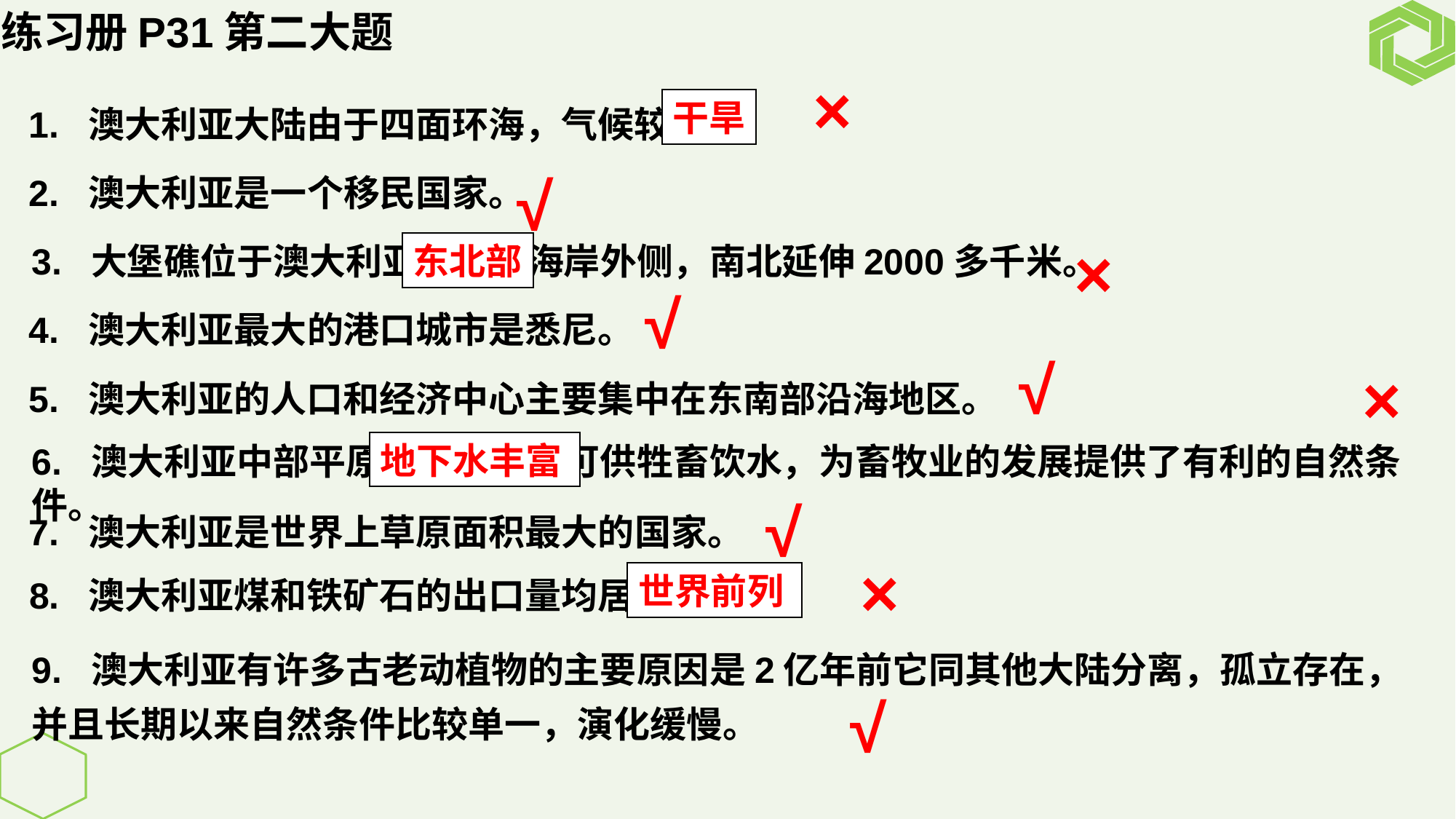

练习册P31第二大题
×
干旱
1.  澳大利亚大陆由于四面环海，气候较湿润。
√
2.  澳大利亚是一个移民国家。
×
3.  大堡礁位于澳大利亚东南部海岸外侧，南北延伸2000多千米。
东北部
√
4.  澳大利亚最大的港口城市是悉尼。
√
×
5.  澳大利亚的人口和经济中心主要集中在东南部沿海地区。
地下水丰富
6.  澳大利亚中部平原降水丰富，可供牲畜饮水，为畜牧业的发展提供了有利的自然条件。
√
7.  澳大利亚是世界上草原面积最大的国家。
×
世界前列
8.  澳大利亚煤和铁矿石的出口量均居世界首位。
9.  澳大利亚有许多古老动植物的主要原因是2亿年前它同其他大陆分离，孤立存在，并且长期以来自然条件比较单一，演化缓慢。
√